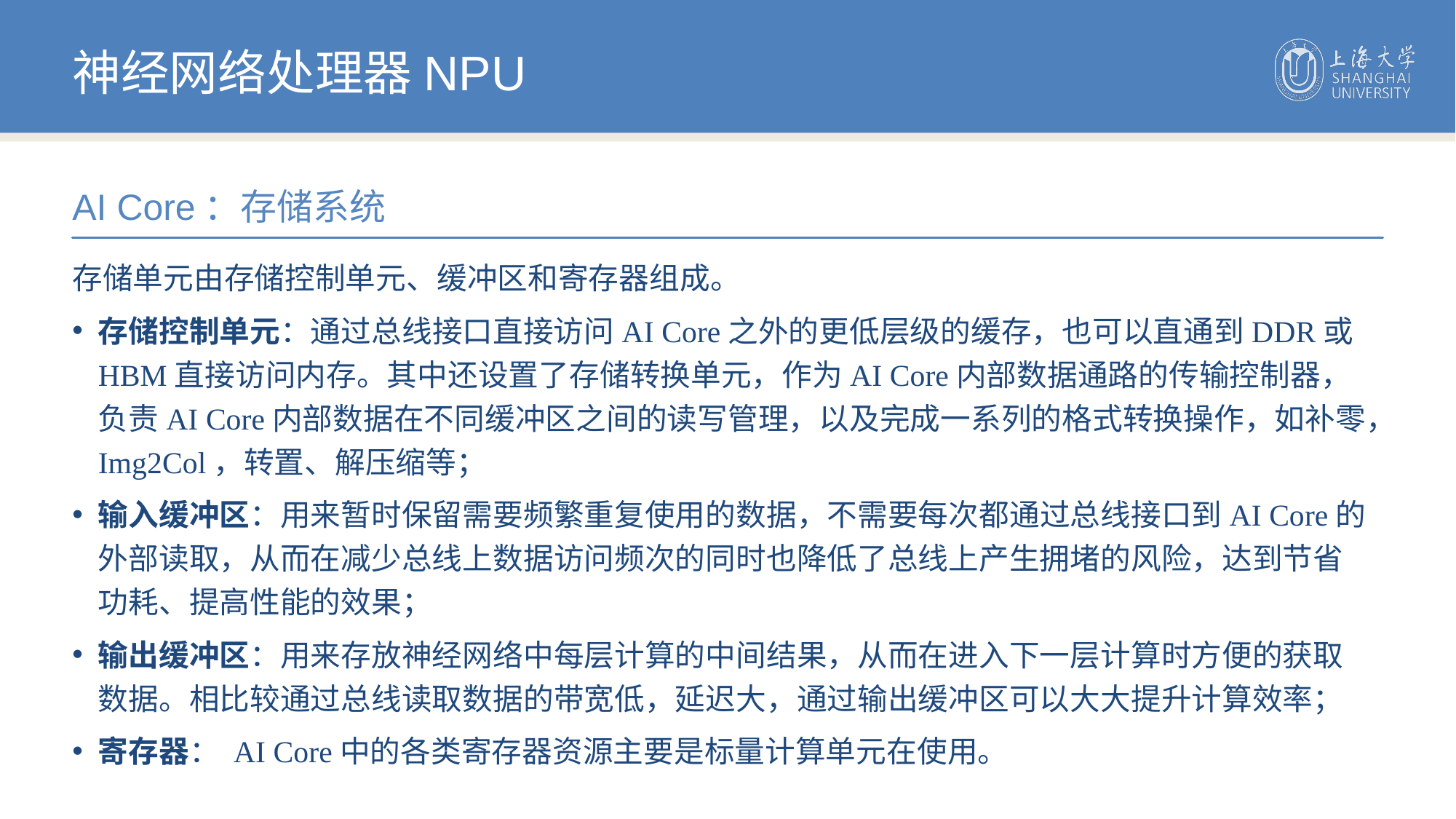

神经网络处理器NPU
AI Core：存储系统
存储单元由存储控制单元、缓冲区和寄存器组成。
存储控制单元：通过总线接口直接访问AI Core之外的更低层级的缓存，也可以直通到DDR或HBM直接访问内存。其中还设置了存储转换单元，作为AI Core内部数据通路的传输控制器，负责AI Core内部数据在不同缓冲区之间的读写管理，以及完成一系列的格式转换操作，如补零，Img2Col，转置、解压缩等；
输入缓冲区：用来暂时保留需要频繁重复使用的数据，不需要每次都通过总线接口到AI Core的外部读取，从而在减少总线上数据访问频次的同时也降低了总线上产生拥堵的风险，达到节省功耗、提高性能的效果；
输出缓冲区：用来存放神经网络中每层计算的中间结果，从而在进入下一层计算时方便的获取数据。相比较通过总线读取数据的带宽低，延迟大，通过输出缓冲区可以大大提升计算效率；
寄存器： AI Core中的各类寄存器资源主要是标量计算单元在使用。